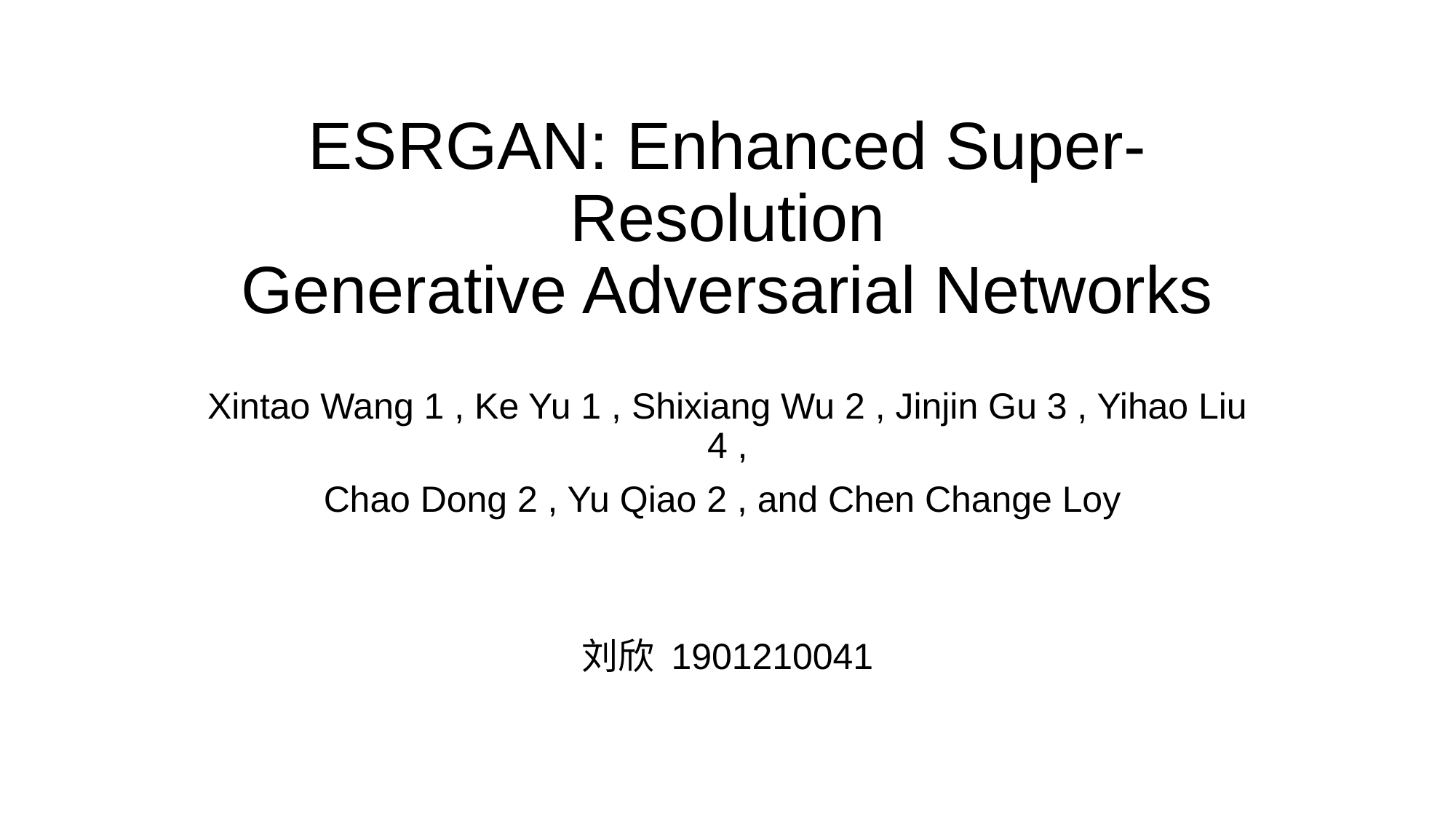

# ESRGAN: Enhanced Super-Resolution Generative Adversarial Networks
Xintao Wang 1 , Ke Yu 1 , Shixiang Wu 2 , Jinjin Gu 3 , Yihao Liu 4 ,
Chao Dong 2 , Yu Qiao 2 , and Chen Change Loy
刘欣 1901210041